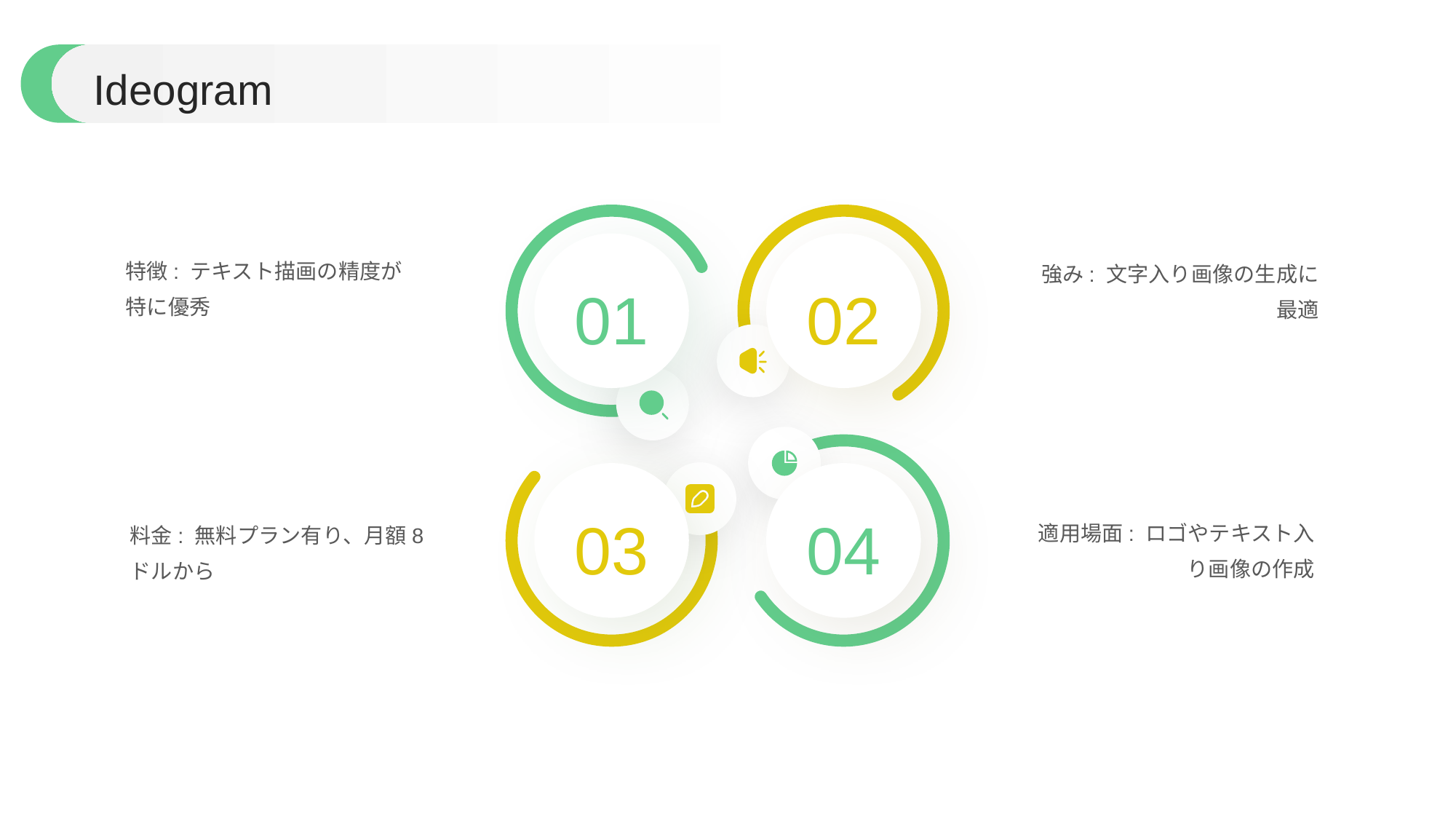

Ideogram

特徴: テキスト描画の精度が特に優秀
強み: 文字入り画像の生成に最適
01
02

03
04
適用場面: ロゴやテキスト入り画像の作成
料金: 無料プラン有り、月額8ドルから